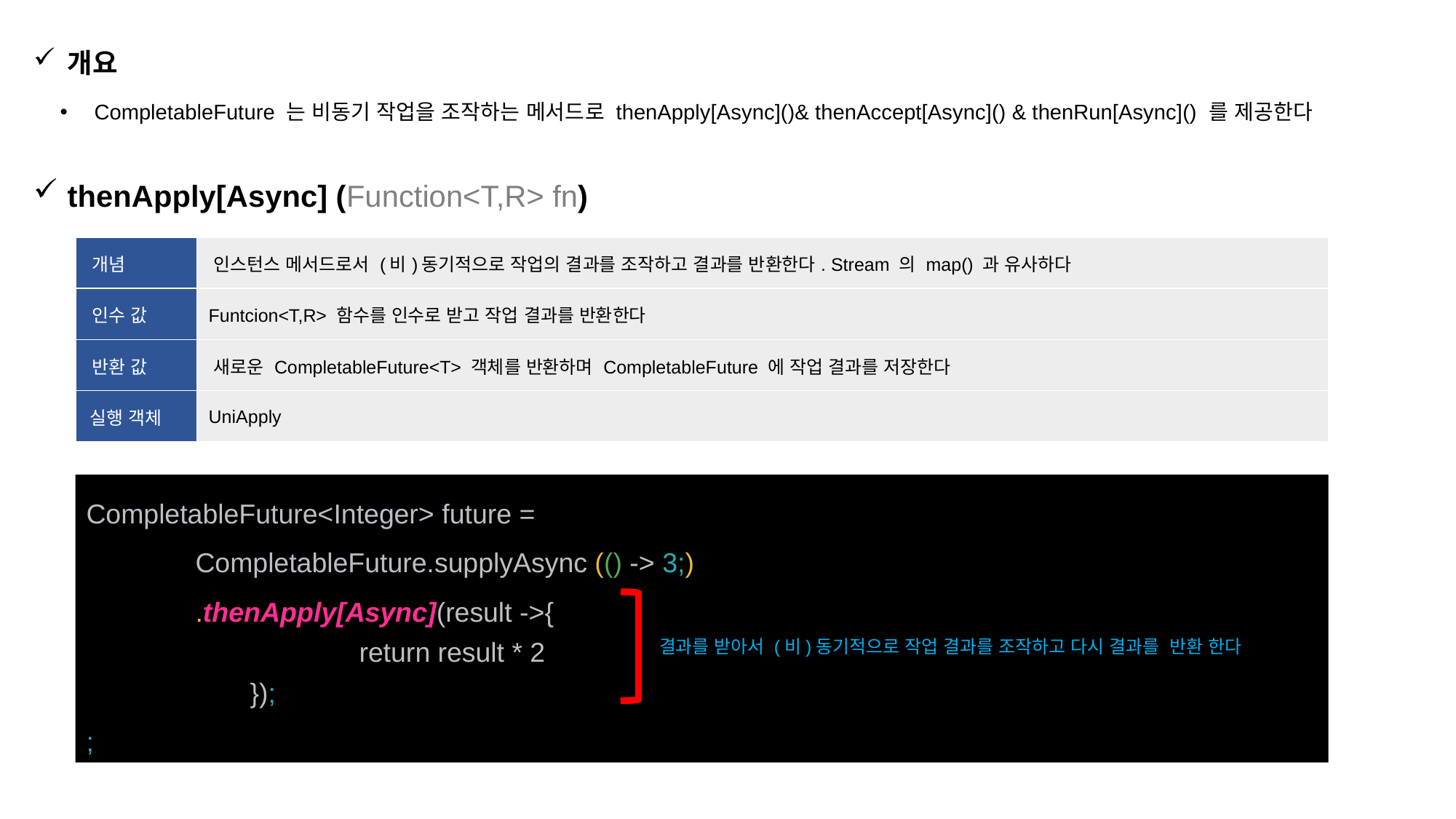

개요
CompletableFuture 는 비동기 작업을 조작하는 메서드로 thenApply[Async]()& thenAccept[Async]() & thenRun[Async]() 를 제공한다
thenApply[Async] (Function<T,R> fn)
| 개념 | 인스턴스 메서드로서 (비)동기적으로 작업의 결과를 조작하고 결과를 반환한다. Stream 의 map() 과 유사하다 |
| --- | --- |
| 인수 값 | Funtcion<T,R> 함수를 인수로 받고 작업 결과를 반환한다 |
| 반환 값 | 새로운 CompletableFuture<T> 객체를 반환하며 CompletableFuture 에 작업 결과를 저장한다 |
| 실행 객체 | UniApply |
CompletableFuture<Integer> future =
	CompletableFuture.supplyAsync (() -> 3;)
	.thenApply[Async](result ->{
  		return result * 2
	});
;

결과를 받아서 (비)동기적으로 작업 결과를 조작하고 다시 결과를  반환 한다